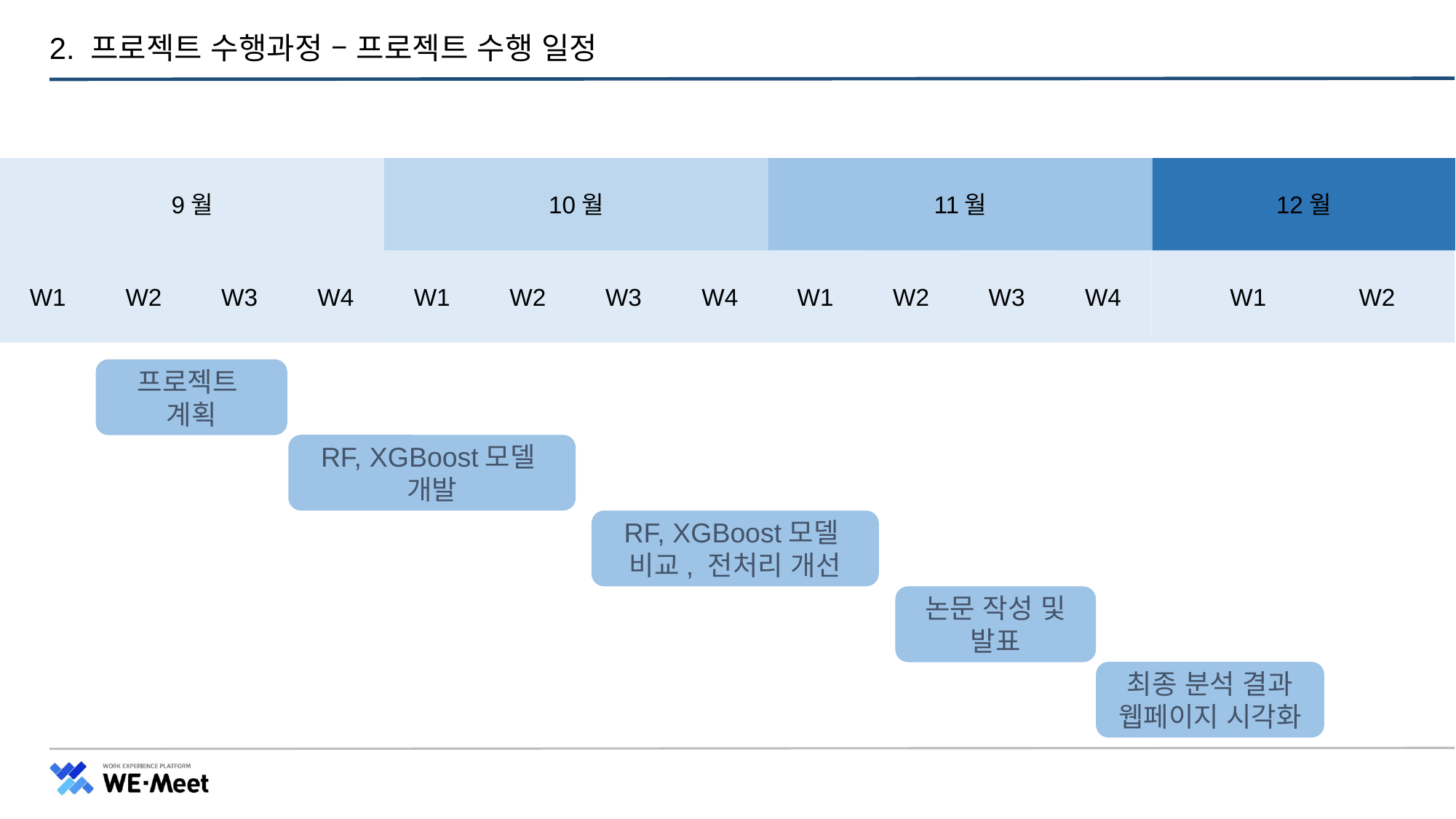

# 2. 프로젝트 수행과정 – 프로젝트 수행 일정

9월
10월
11월
12월

W1
W2
W3
W4
W1
W2
W3
W4
W1
W2
W3
W4
W1
W2
프로젝트
계획
RF, XGBoost모델
개발
RF, XGBoost모델
비교, 전처리 개선
논문 작성 및 발표
최종 분석 결과
웹페이지 시각화